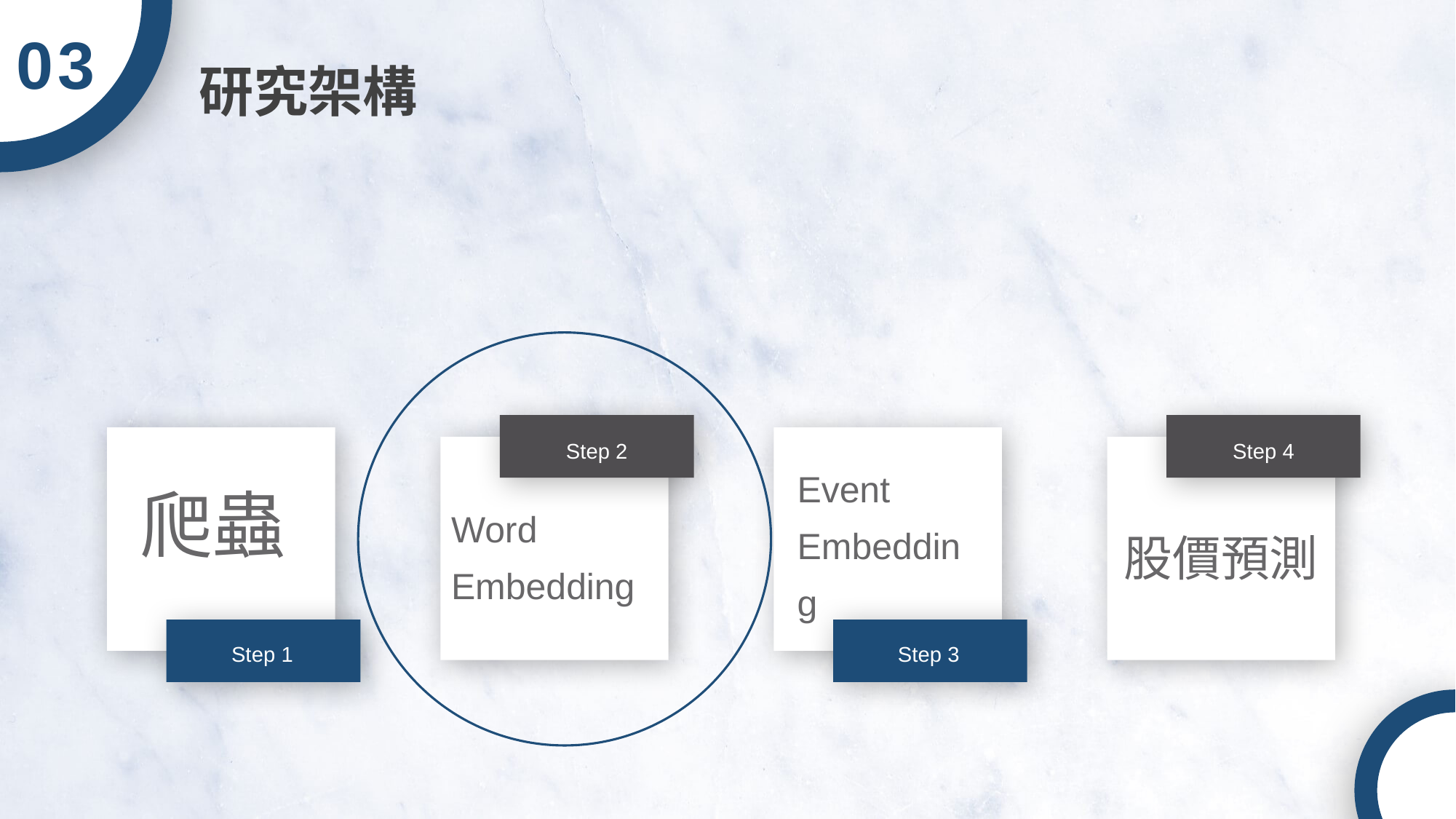

03
研究架構

Step 2
Word Embedding

Step 4
股價預測

爬蟲
Step 1

Event Embedding
Step 3